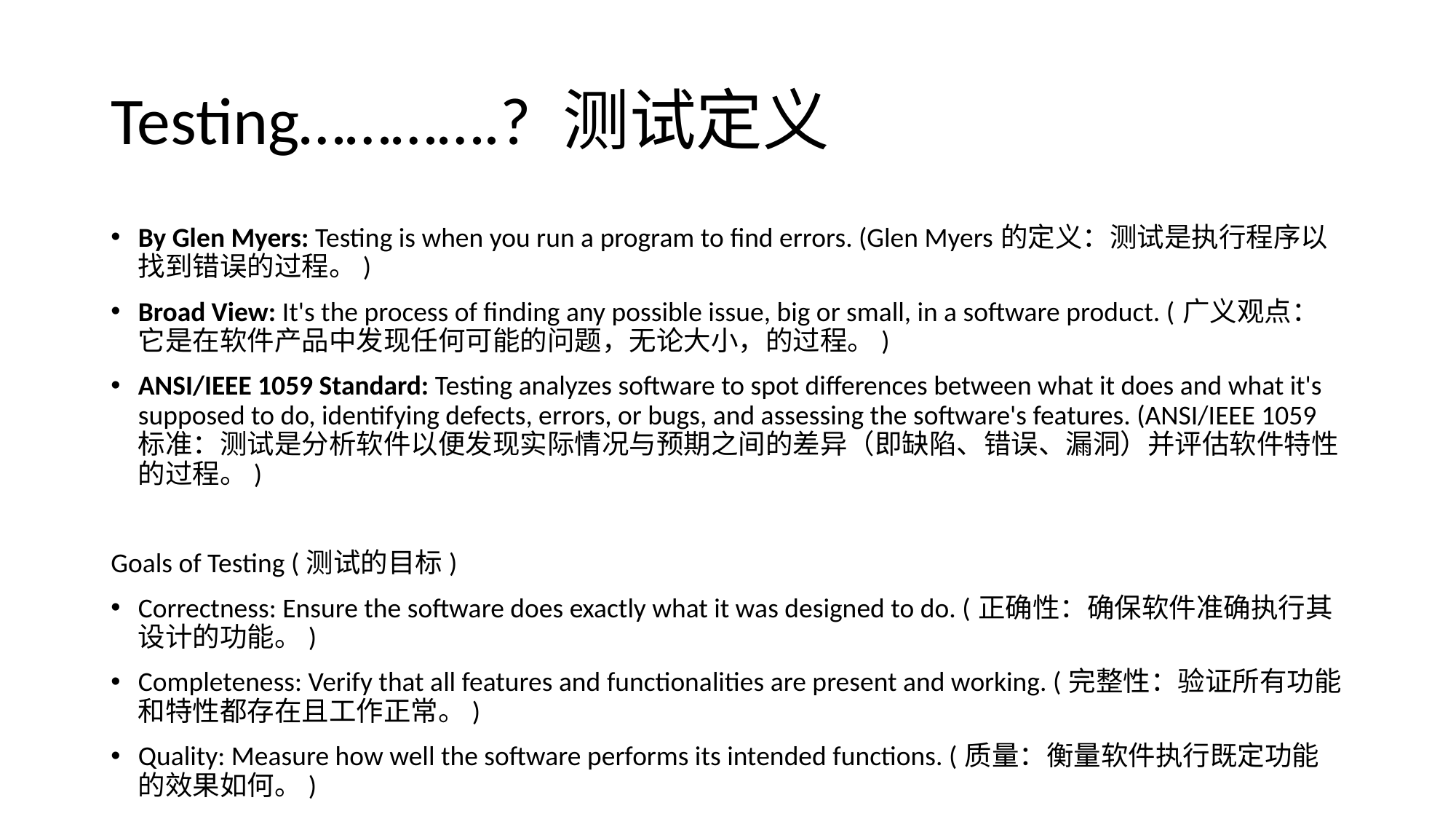

# Testing………….? 测试定义
By Glen Myers: Testing is when you run a program to find errors. (Glen Myers的定义：测试是执行程序以找到错误的过程。)
Broad View: It's the process of finding any possible issue, big or small, in a software product. (广义观点：它是在软件产品中发现任何可能的问题，无论大小，的过程。)
ANSI/IEEE 1059 Standard: Testing analyzes software to spot differences between what it does and what it's supposed to do, identifying defects, errors, or bugs, and assessing the software's features. (ANSI/IEEE 1059标准：测试是分析软件以便发现实际情况与预期之间的差异（即缺陷、错误、漏洞）并评估软件特性的过程。)

Goals of Testing (测试的目标)
Correctness: Ensure the software does exactly what it was designed to do. (正确性：确保软件准确执行其设计的功能。)
Completeness: Verify that all features and functionalities are present and working. (完整性：验证所有功能和特性都存在且工作正常。)
Quality: Measure how well the software performs its intended functions. (质量：衡量软件执行既定功能的效果如何。)